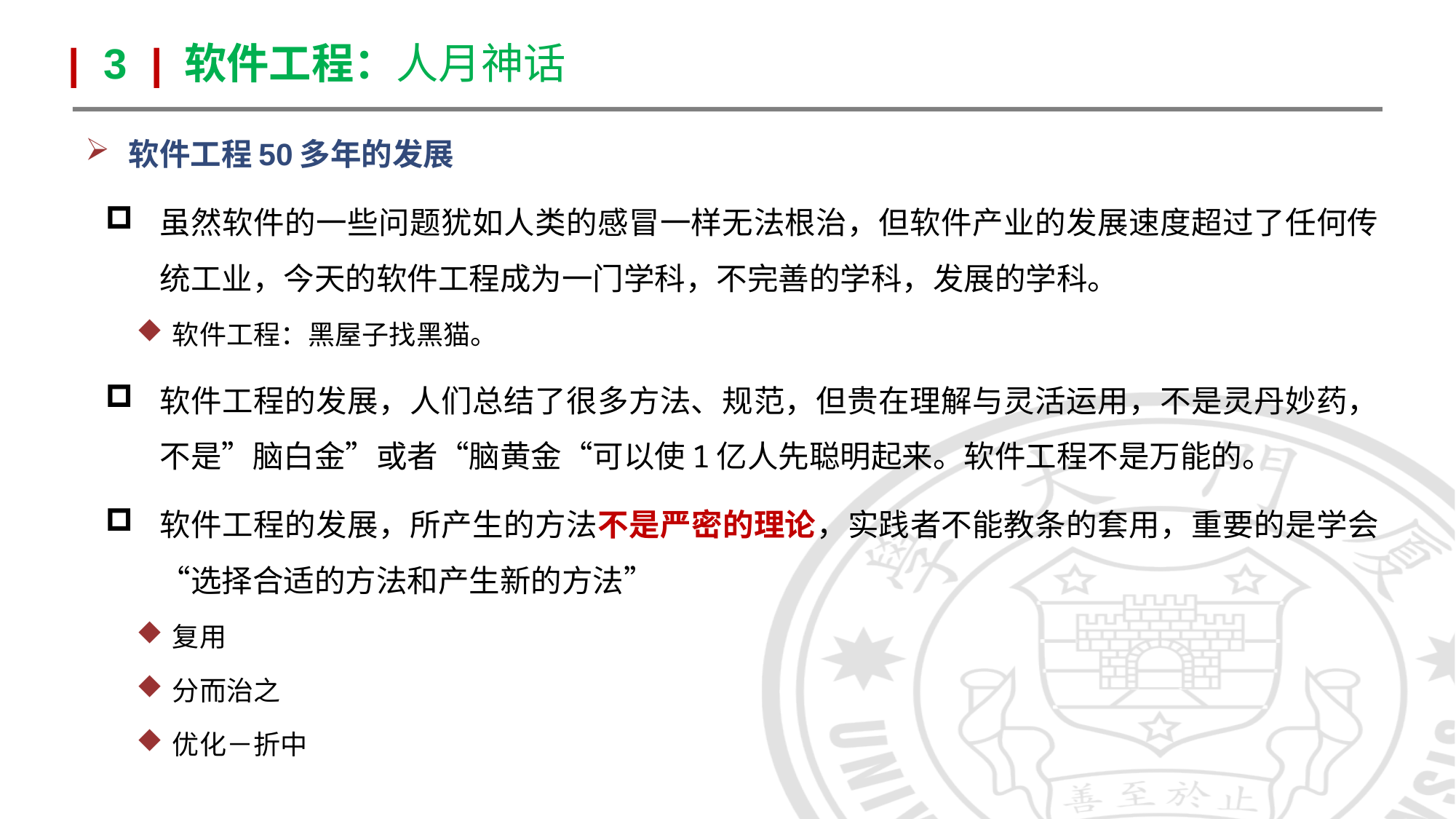

|  3  | 软件工程：人月神话
软件工程50多年的发展
虽然软件的一些问题犹如人类的感冒一样无法根治，但软件产业的发展速度超过了任何传统工业，今天的软件工程成为一门学科，不完善的学科，发展的学科。
软件工程：黑屋子找黑猫。
软件工程的发展，人们总结了很多方法、规范，但贵在理解与灵活运用，不是灵丹妙药，不是”脑白金”或者“脑黄金“可以使1亿人先聪明起来。软件工程不是万能的。
软件工程的发展，所产生的方法不是严密的理论，实践者不能教条的套用，重要的是学会“选择合适的方法和产生新的方法”
复用
分而治之
优化－折中